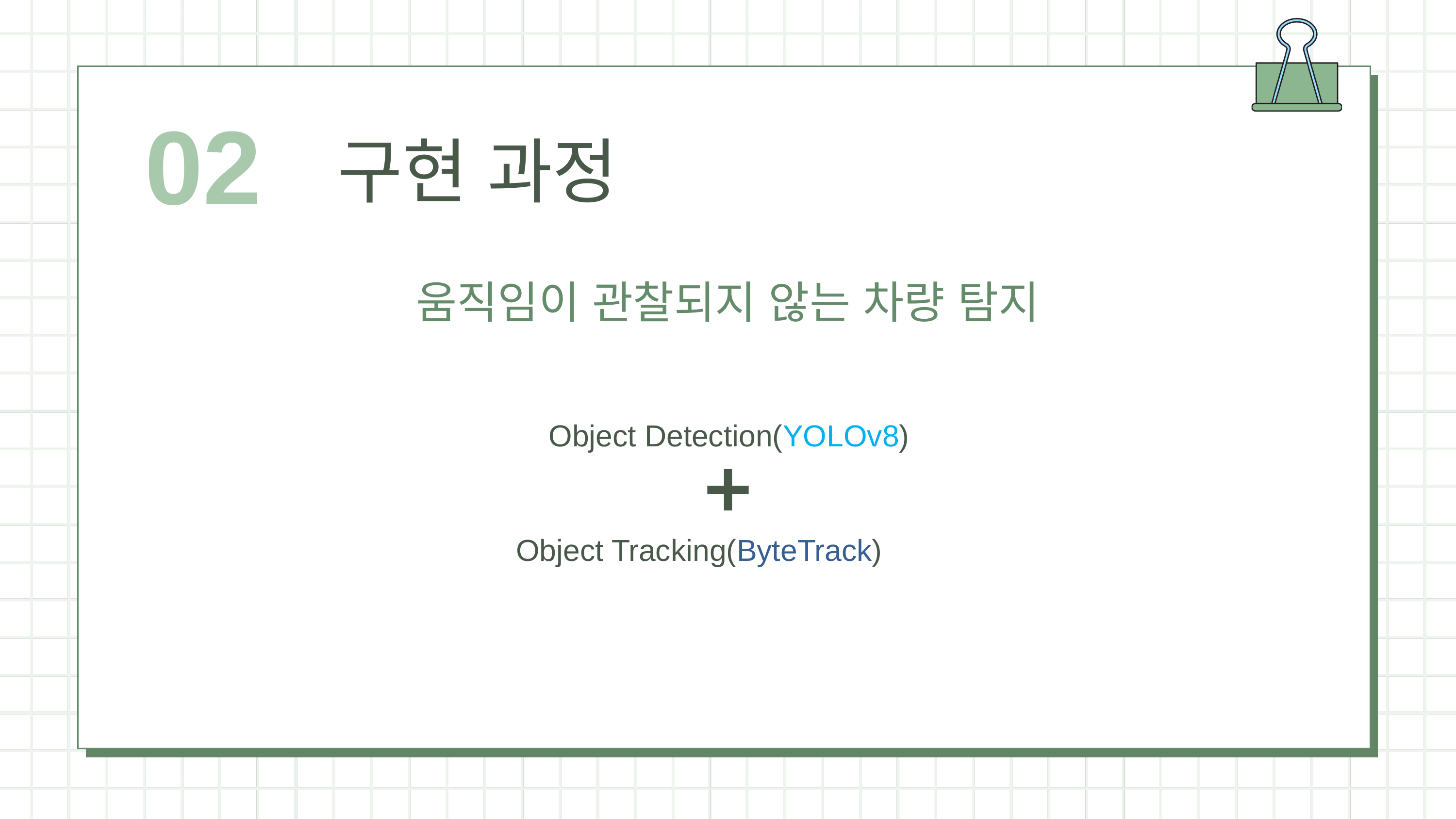

02
구현 과정
움직임이 관찰되지 않는 차량 탐지
Object Detection(YOLOv8)

Object Tracking(ByteTrack)